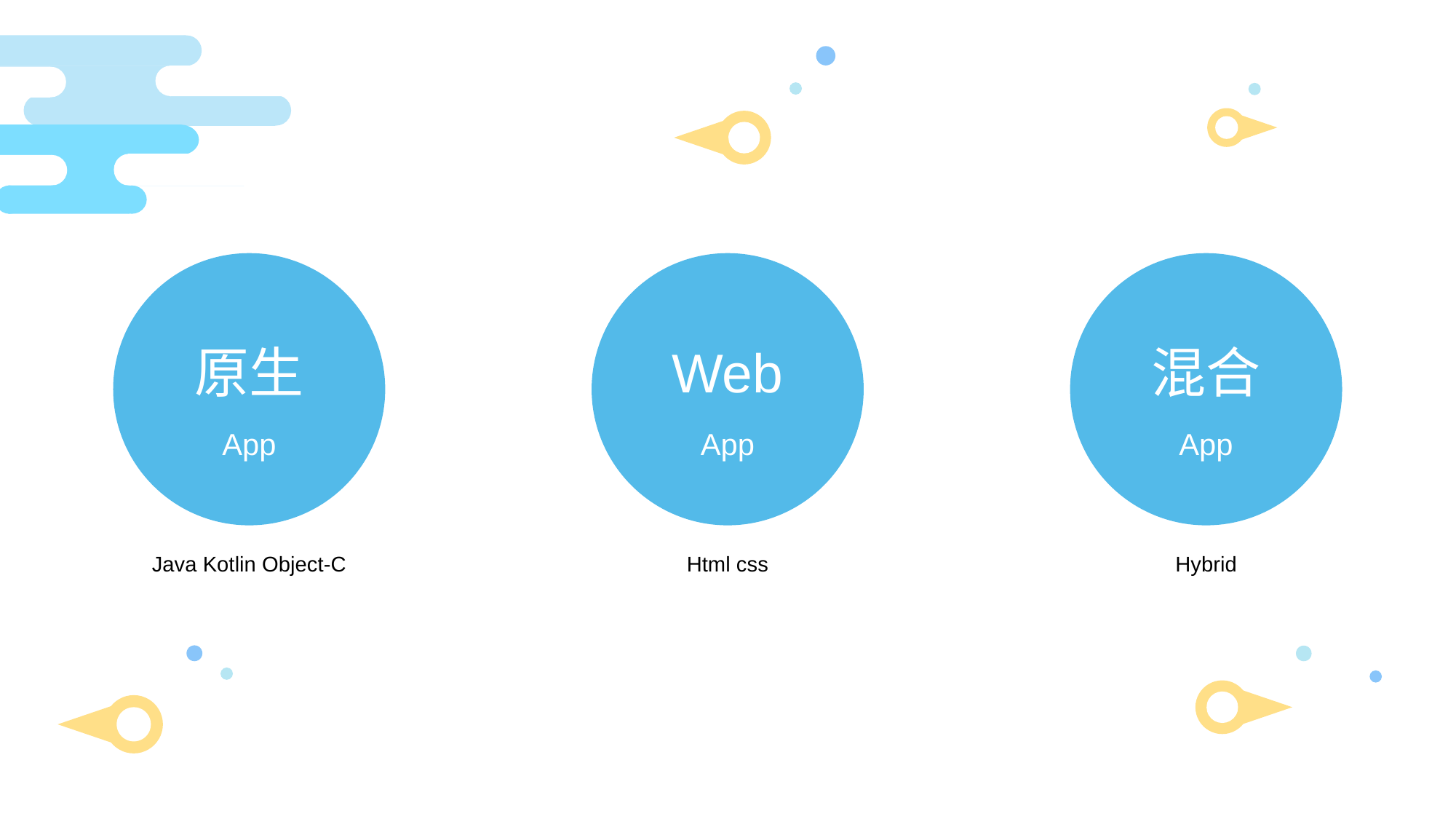

原生
Web
混合
App
App
App

产品图
Java Kotlin Object-C
Html css
Hybrid